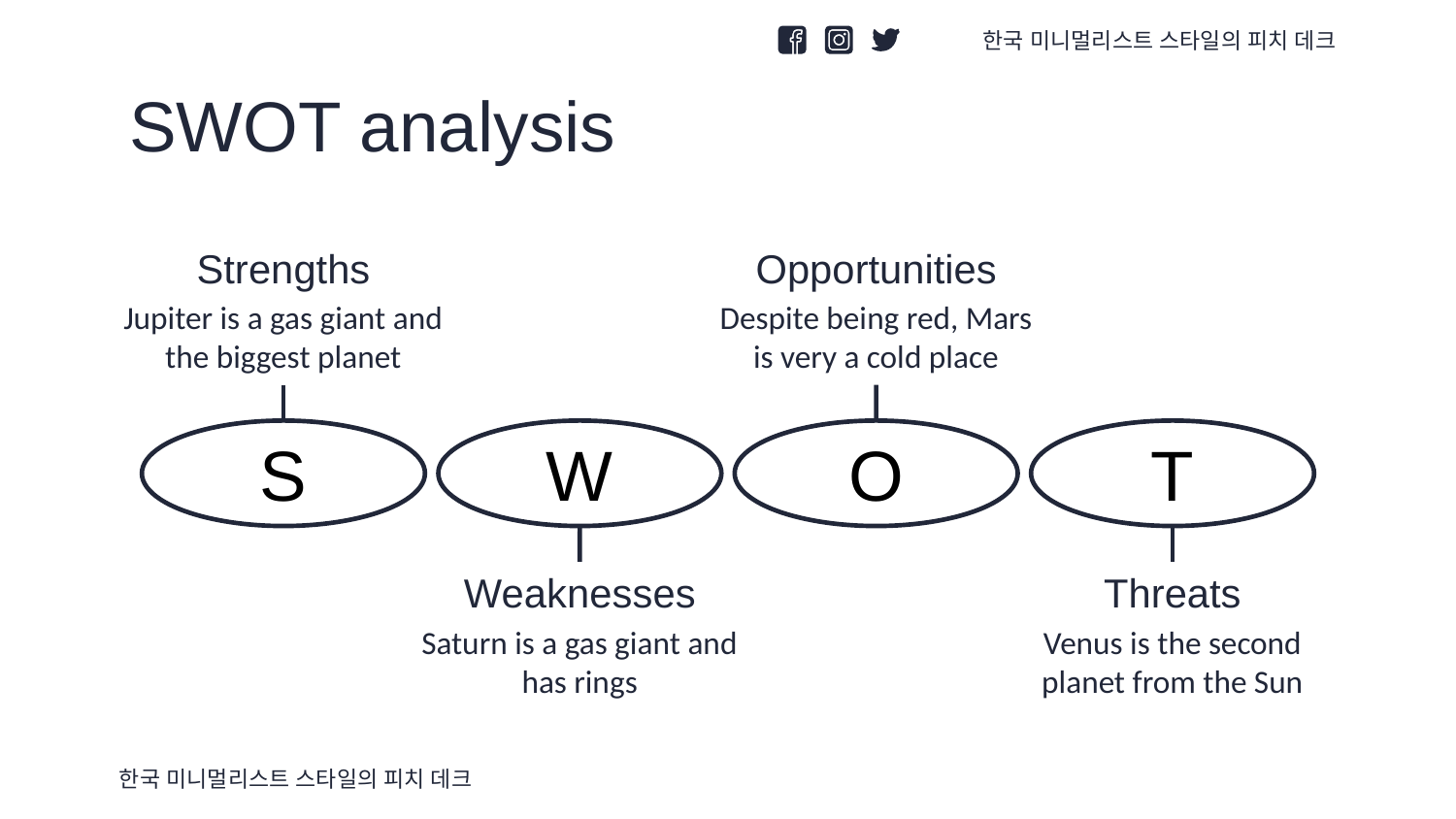

한국 미니멀리스트 스타일의 피치 데크

# SWOT analysis
Strengths
Opportunities
Jupiter is a gas giant and the biggest planet
Despite being red, Mars is very a cold place
S
W
O
T
Weaknesses
Threats
Saturn is a gas giant and has rings
Venus is the second planet from the Sun
한국 미니멀리스트 스타일의 피치 데크